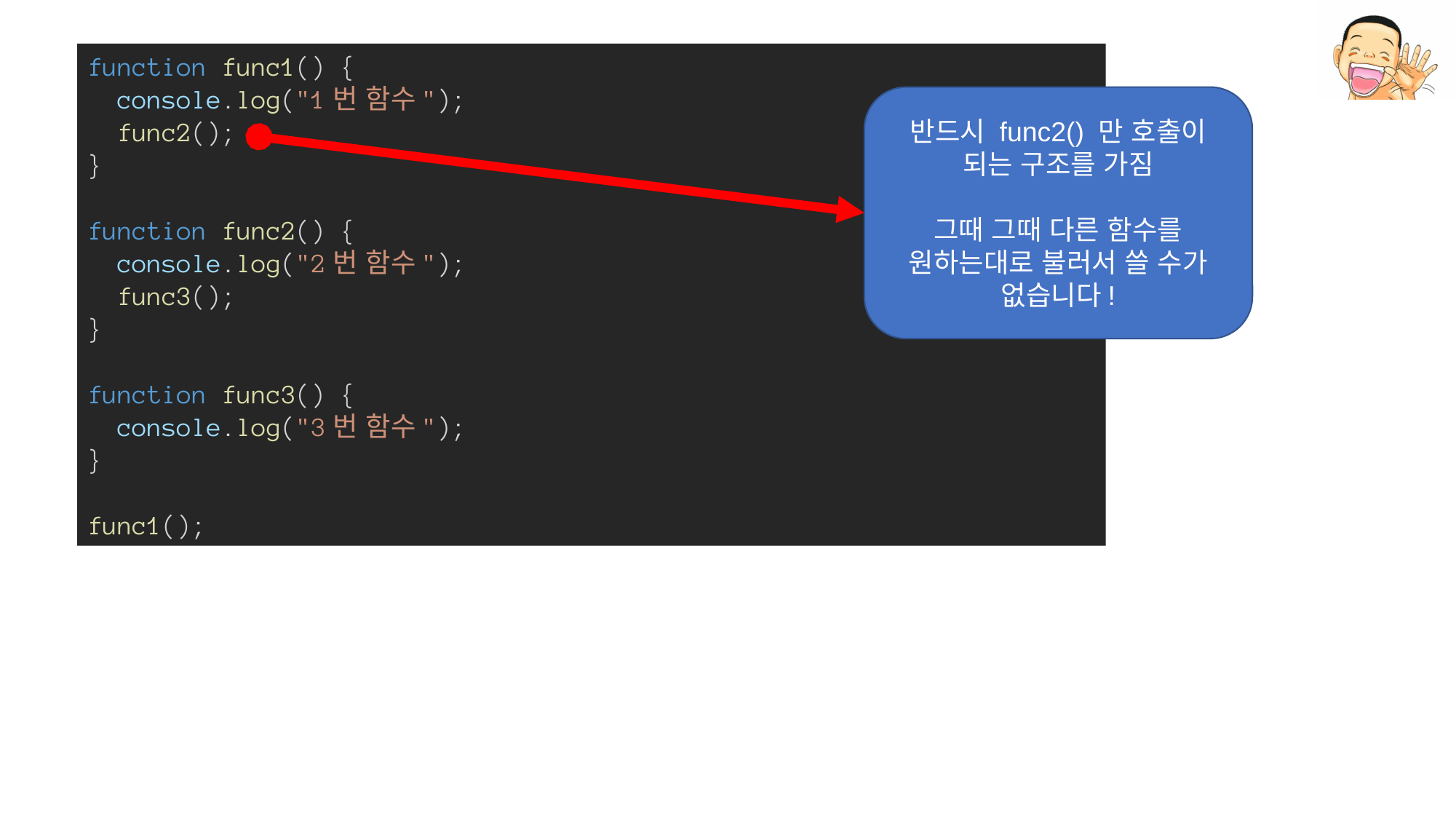

function func1() {
  console.log("1번 함수");
  func2();
}
function func2() {
  console.log("2번 함수");
  func3();
}
function func3() {
  console.log("3번 함수");
}
func1();
반드시 func2() 만 호출이
되는 구조를 가짐

그때 그때 다른 함수를 원하는대로 불러서 쓸 수가 없습니다!